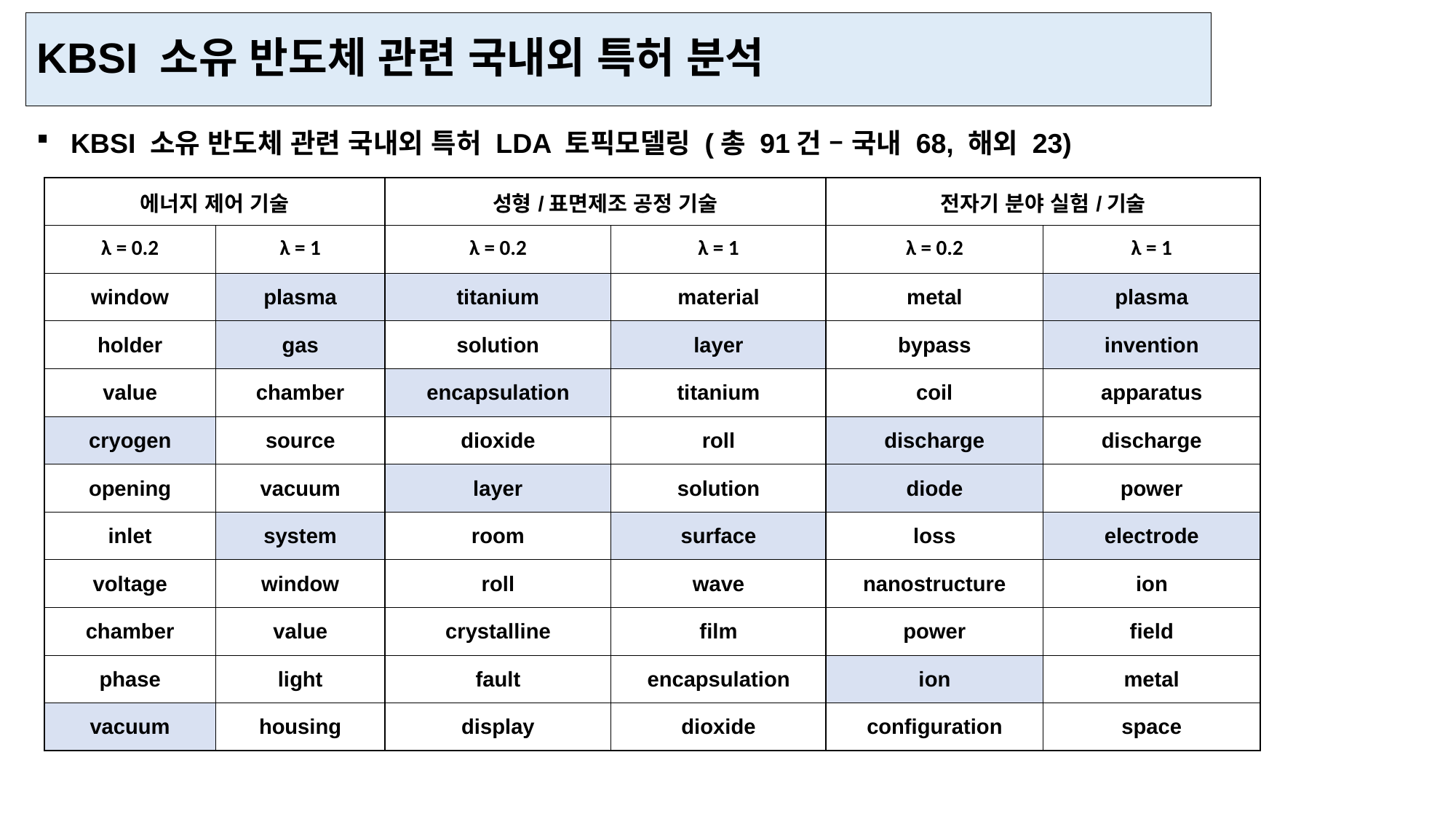

KBSI 소유 반도체 관련 국내외 특허 분석
KBSI 소유 반도체 관련 국내외 특허 LDA 토픽모델링 (총 91건 – 국내 68, 해외 23)
| 에너지 제어 기술 |  | 성형/표면제조 공정 기술 |  | 전자기 분야 실험/기술 |  |
| --- | --- | --- | --- | --- | --- |
| λ = 0.2 | λ = 1 | λ = 0.2 | λ = 1 | λ = 0.2 | λ = 1 |
| window | plasma | titanium | material | metal | plasma |
| holder | gas | solution | layer | bypass | invention |
| value | chamber | encapsulation | titanium | coil | apparatus |
| cryogen | source | dioxide | roll | discharge | discharge |
| opening | vacuum | layer | solution | diode | power |
| inlet | system | room | surface | loss | electrode |
| voltage | window | roll | wave | nanostructure | ion |
| chamber | value | crystalline | film | power | field |
| phase | light | fault | encapsulation | ion | metal |
| vacuum | housing | display | dioxide | configuration | space |